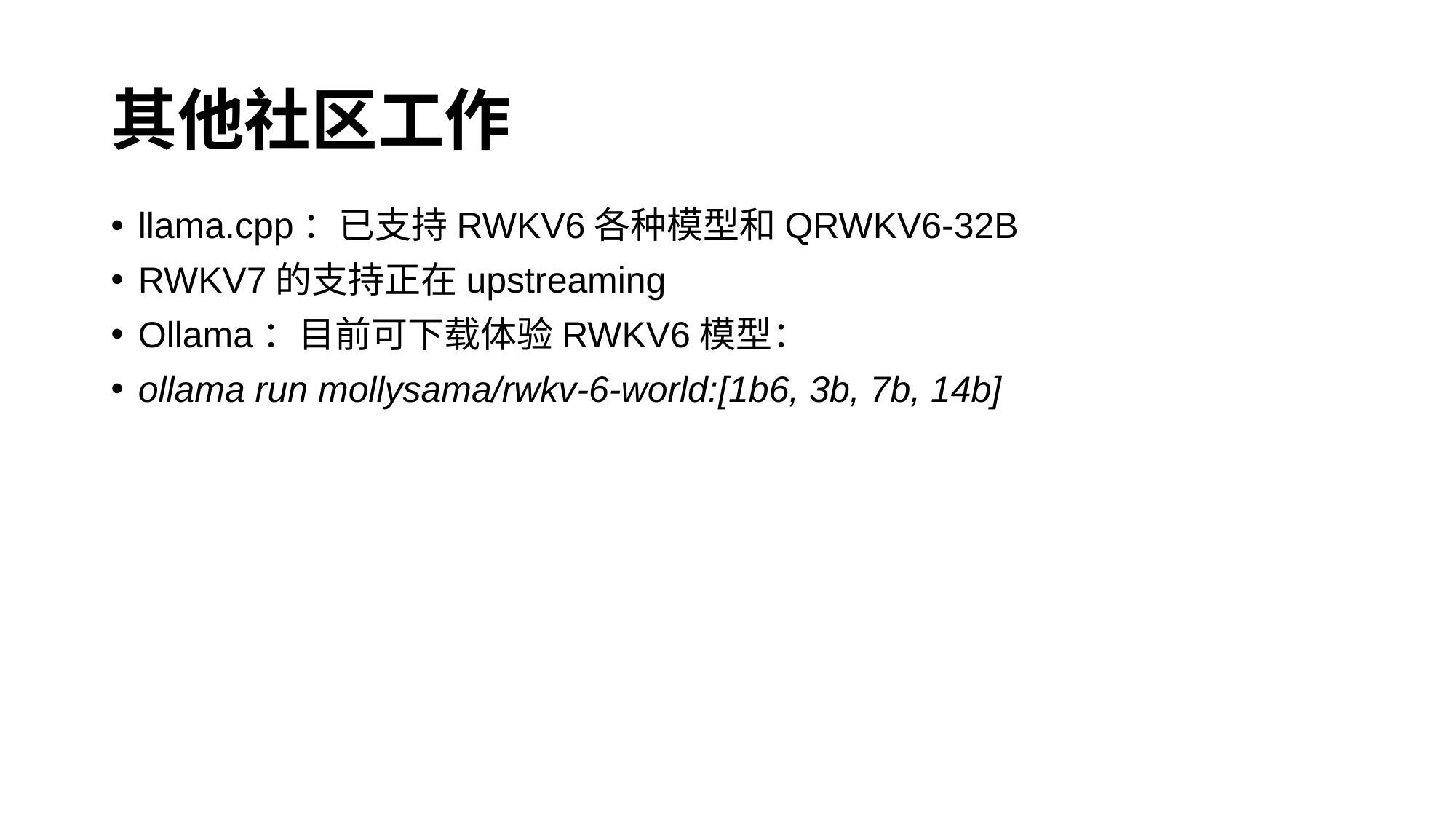

# 其他社区工作
llama.cpp：已支持RWKV6各种模型和QRWKV6-32B
RWKV7的支持正在upstreaming
Ollama：目前可下载体验RWKV6模型：
ollama run mollysama/rwkv-6-world:[1b6, 3b, 7b, 14b]